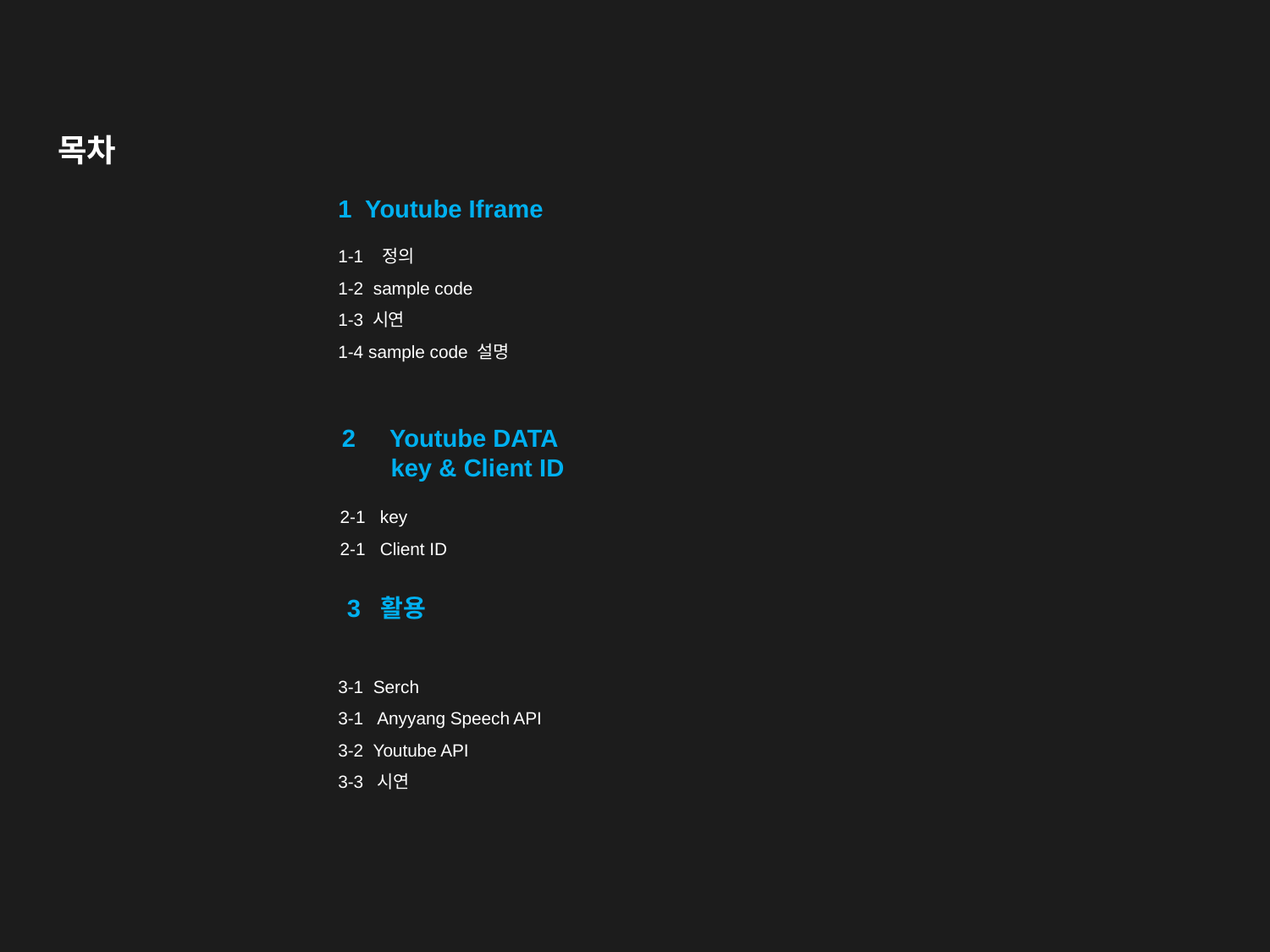

# 목차
1  Youtube Iframe
1-1   정의
1-2  sample code
1-3 시연
1-4 sample code 설명

Youtube DATA
       key & Client ID
2-1   key
2-1   Client ID

 3  활용
3-1  Serch
3-1   Anyyang Speech API
3-2  Youtube API
3-3  시연